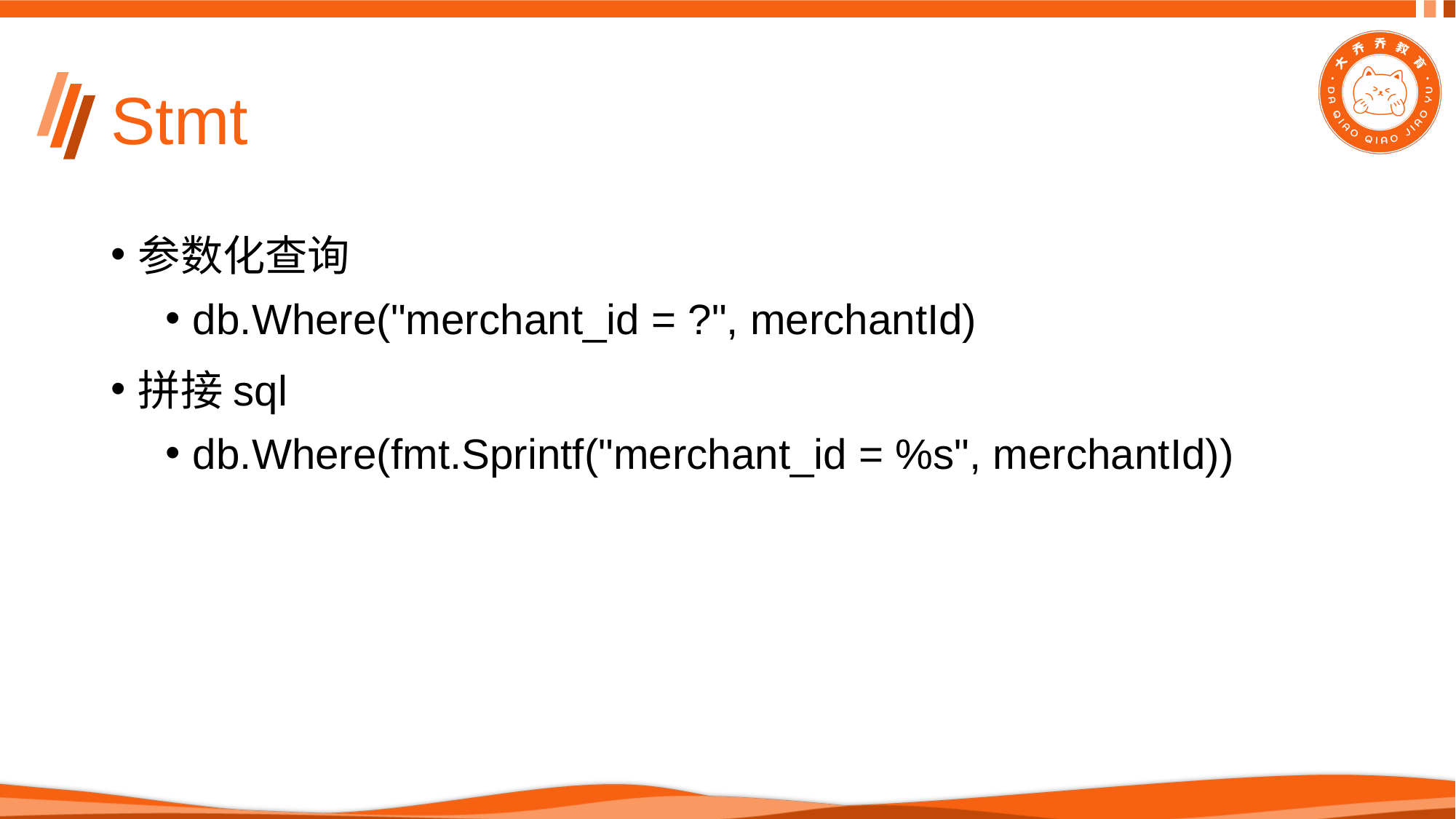

# Stmt
参数化查询
db.Where("merchant_id = ?", merchantId)
拼接sql
db.Where(fmt.Sprintf("merchant_id = %s", merchantId))